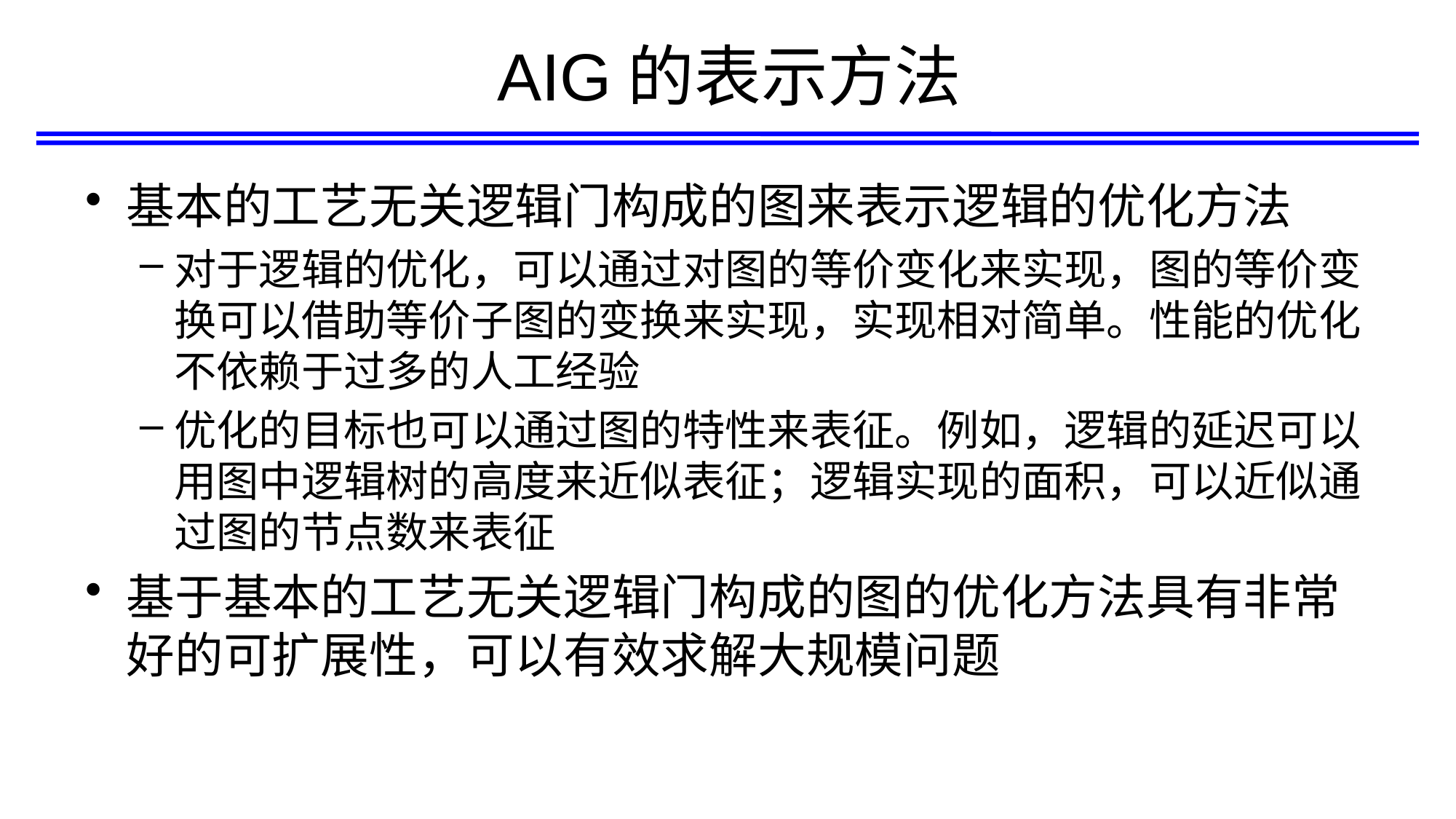

# AIG的表示方法
基本的工艺无关逻辑门构成的图来表示逻辑的优化方法
对于逻辑的优化，可以通过对图的等价变化来实现，图的等价变换可以借助等价子图的变换来实现，实现相对简单。性能的优化不依赖于过多的人工经验
优化的目标也可以通过图的特性来表征。例如，逻辑的延迟可以用图中逻辑树的高度来近似表征；逻辑实现的面积，可以近似通过图的节点数来表征
基于基本的工艺无关逻辑门构成的图的优化方法具有非常好的可扩展性，可以有效求解大规模问题